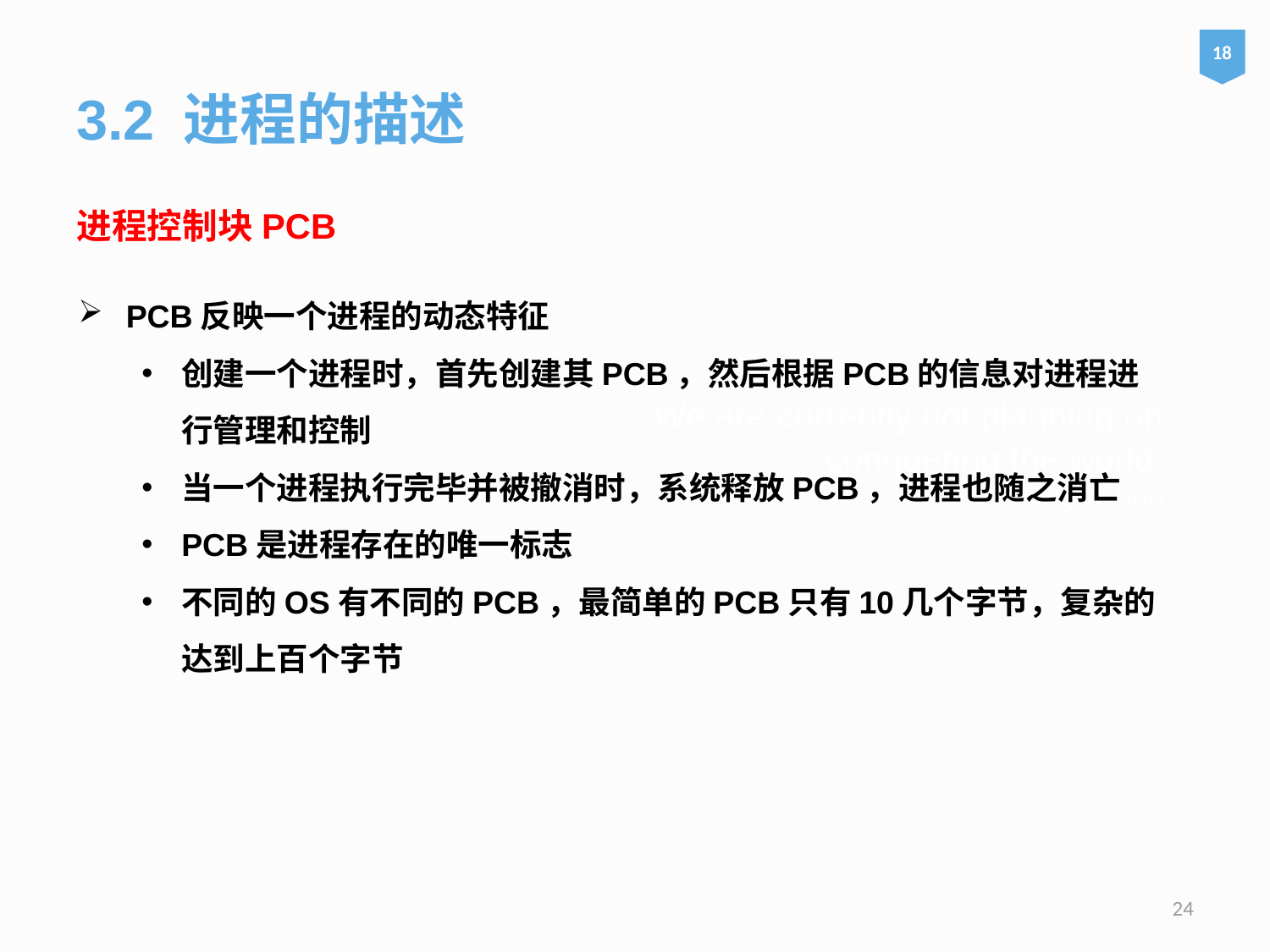

18
3.2 进程的描述
进程控制块PCB
PCB反映一个进程的动态特征
创建一个进程时，首先创建其PCB，然后根据PCB的信息对进程进行管理和控制
当一个进程执行完毕并被撤消时，系统释放PCB，进程也随之消亡
PCB是进程存在的唯一标志
不同的OS有不同的PCB，最简单的PCB只有10几个字节，复杂的达到上百个字节

# We are currently not planning on conquering the world. – Sergey Brin
24